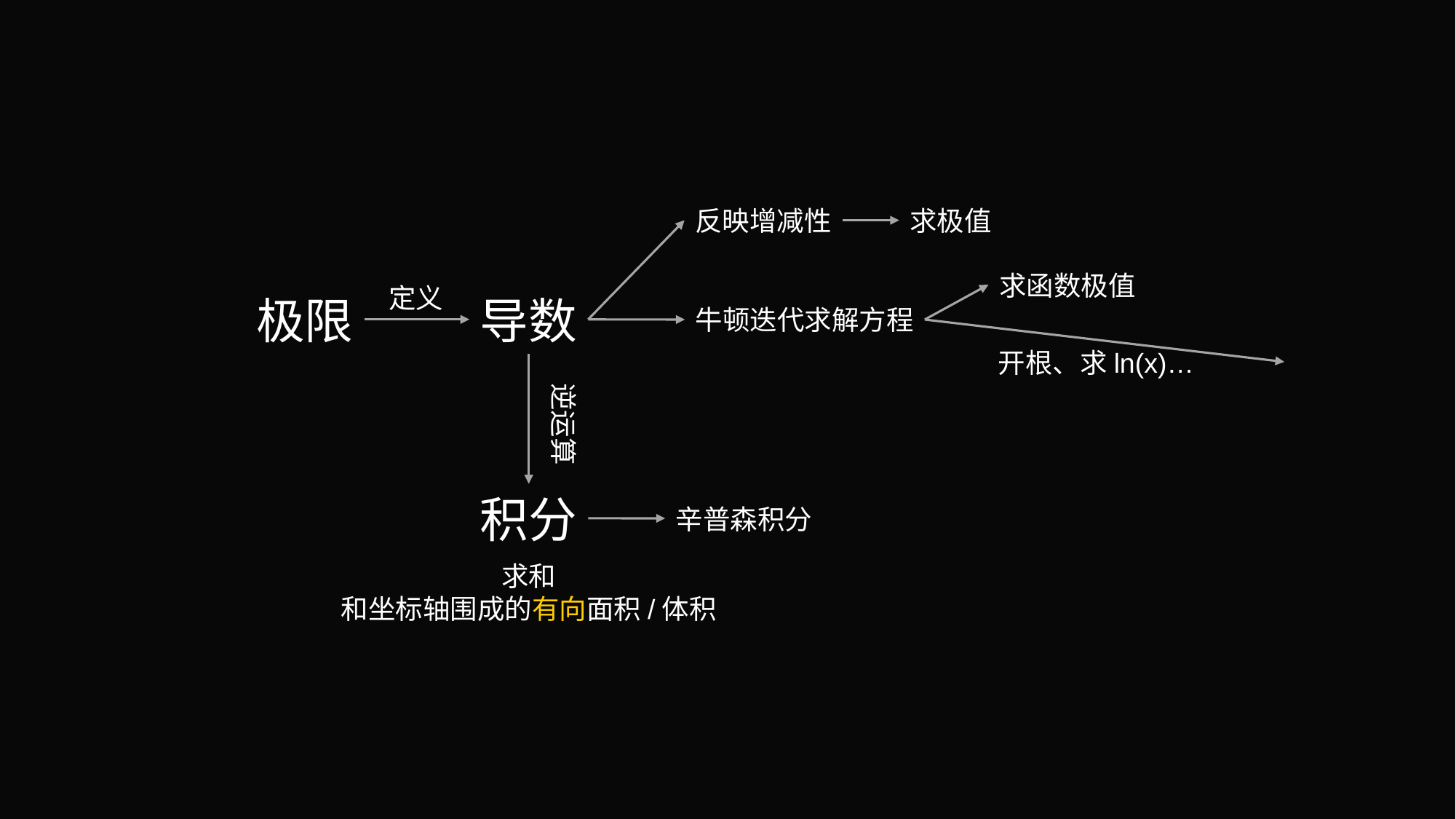

反映增减性
求极值
求函数极值
定义
导数
极限
牛顿迭代求解方程
开根、求ln(x)…
逆运算
积分
辛普森积分
求和
和坐标轴围成的有向面积/体积